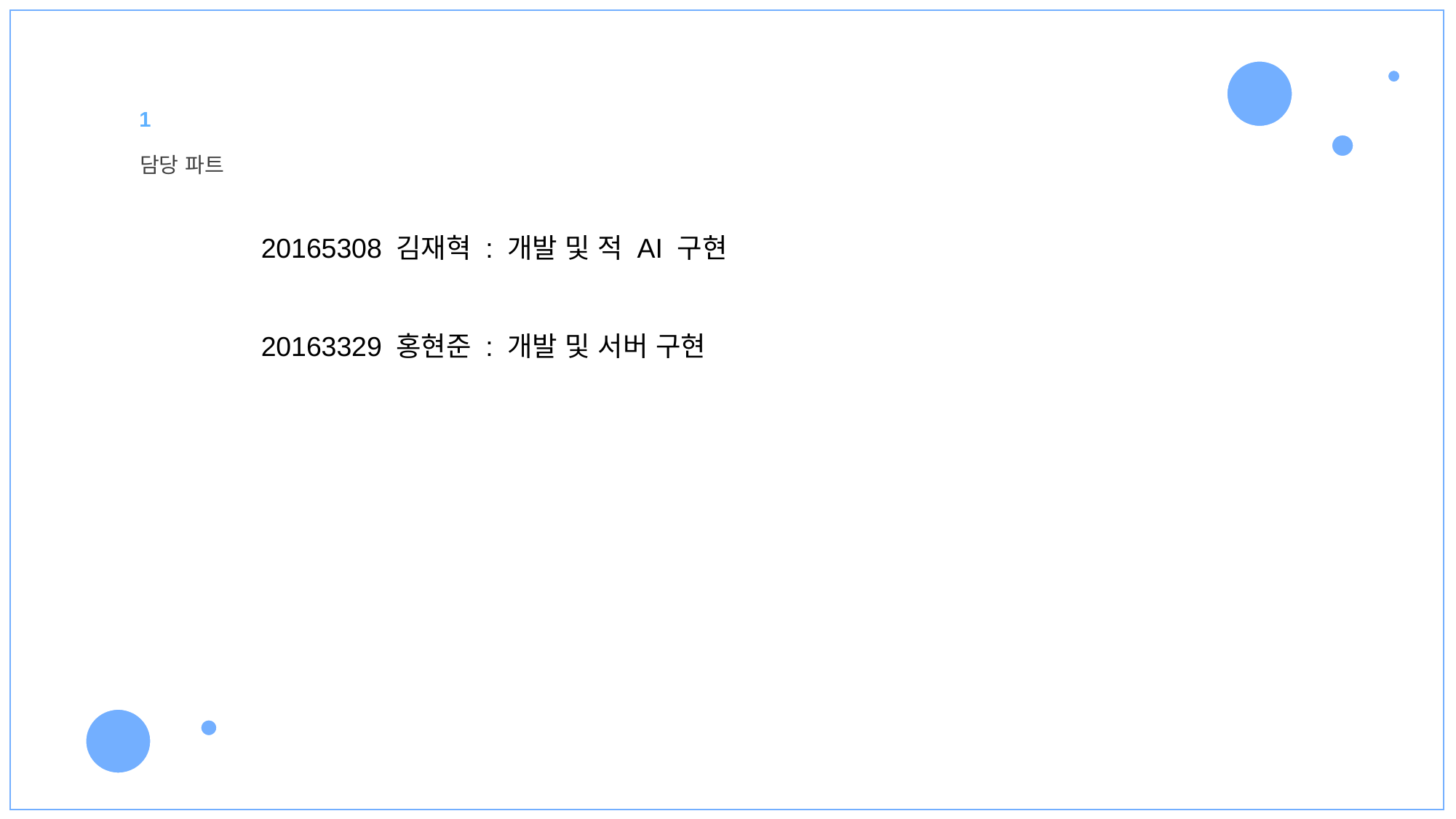

1
담당 파트

20165308 김재혁 : 개발 및 적 AI 구현

20163329 홍현준 : 개발 및 서버 구현